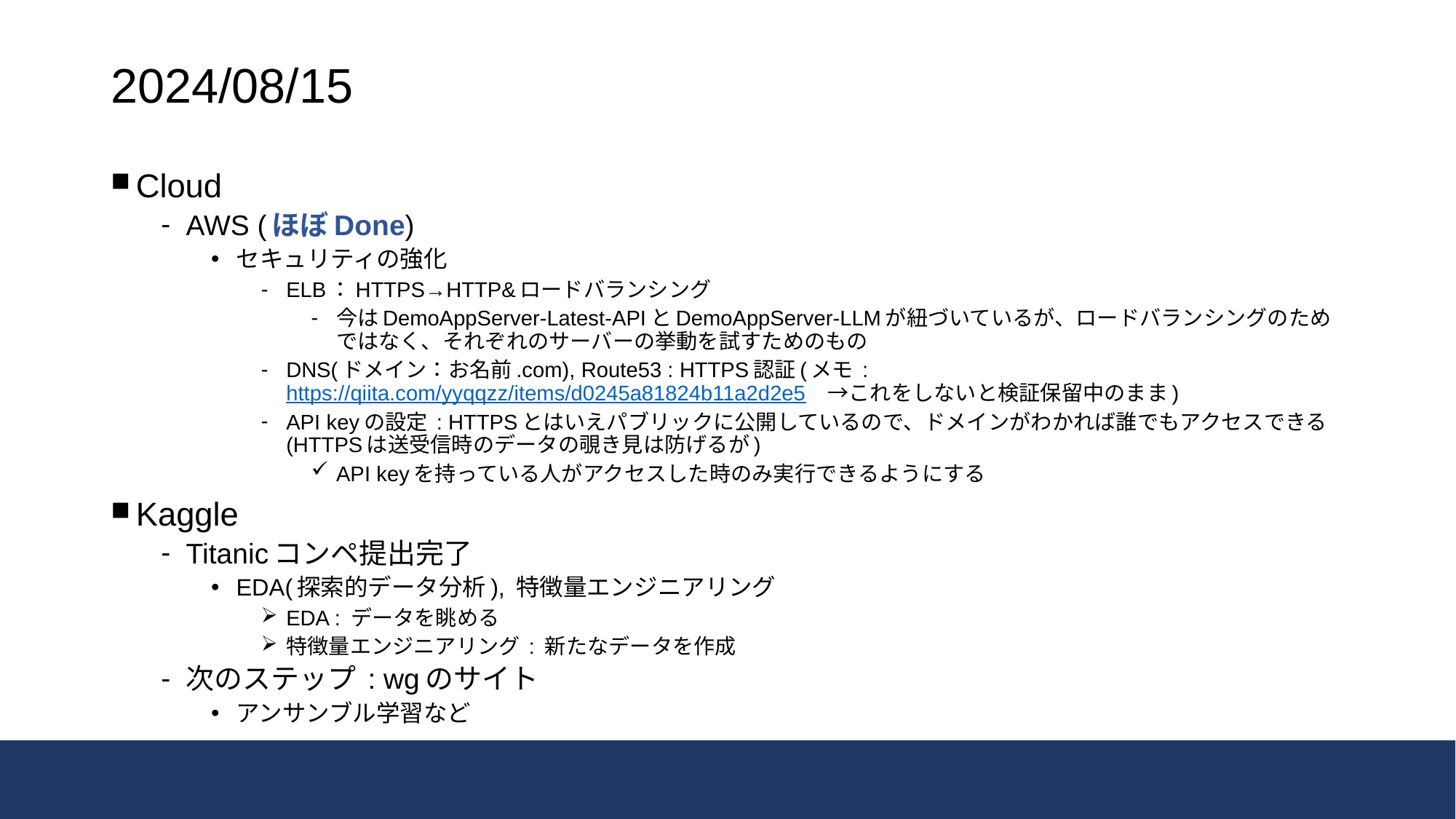

# 2024/08/15
Cloud
AWS (ほぼDone)
セキュリティの強化
ELB：HTTPS→HTTP&ロードバランシング
今はDemoAppServer-Latest-APIとDemoAppServer-LLMが紐づいているが、ロードバランシングのためではなく、それぞれのサーバーの挙動を試すためのもの
DNS(ドメイン：お名前.com), Route53 : HTTPS認証(メモ : https://qiita.com/yyqqzz/items/d0245a81824b11a2d2e5　→これをしないと検証保留中のまま)
API keyの設定 : HTTPSとはいえパブリックに公開しているので、ドメインがわかれば誰でもアクセスできる(HTTPSは送受信時のデータの覗き見は防げるが)
API keyを持っている人がアクセスした時のみ実行できるようにする
Kaggle
Titanicコンペ提出完了
EDA(探索的データ分析), 特徴量エンジニアリング
EDA : データを眺める
特徴量エンジニアリング : 新たなデータを作成
次のステップ : wgのサイト
アンサンブル学習など